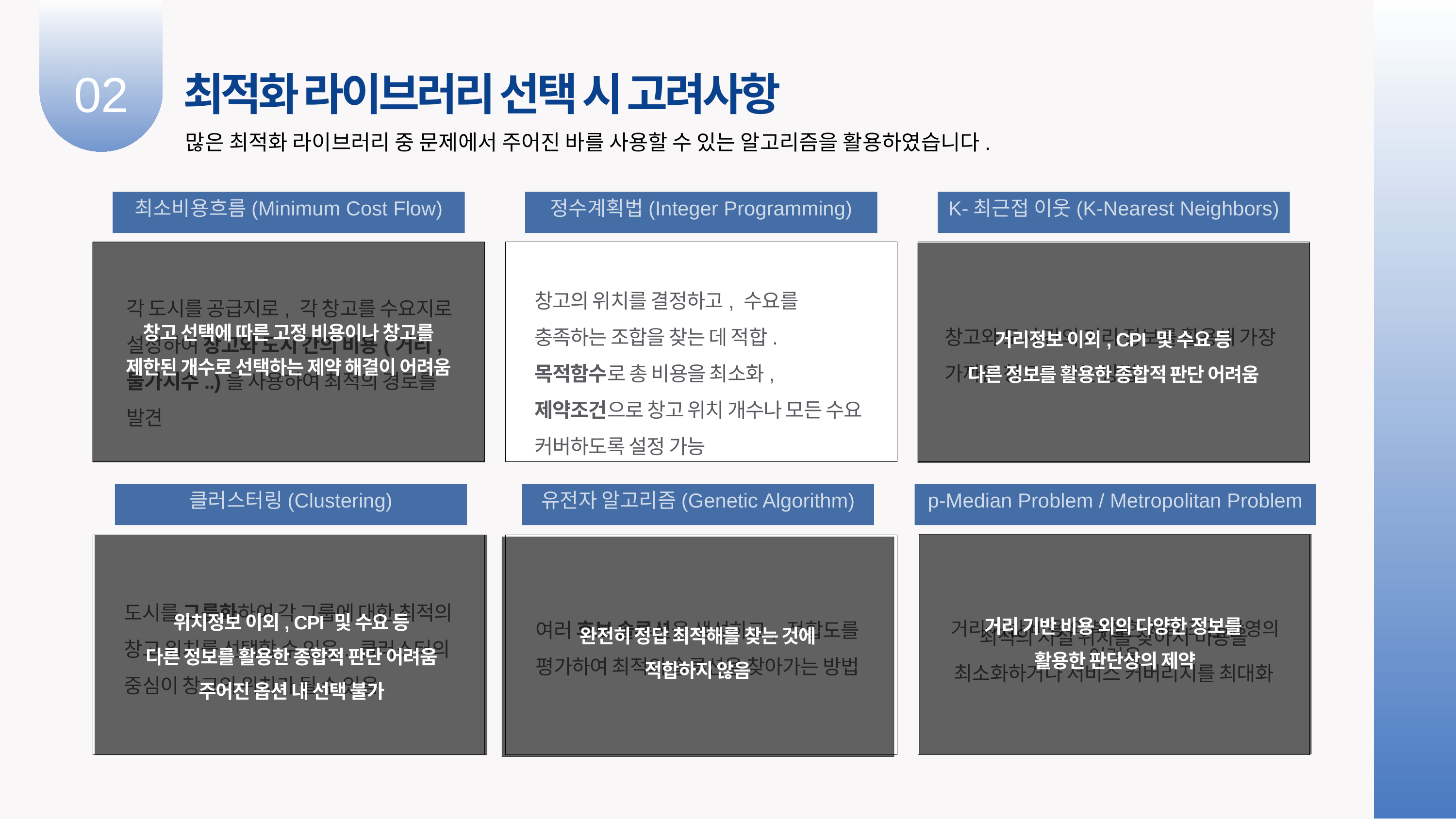

03
02
최적화 라이브러리 선택 시 고려사항
많은 최적화 라이브러리 중 문제에서 주어진 바를 사용할 수 있는 알고리즘을 활용하였습니다.

최소비용흐름(Minimum Cost Flow)

정수계획법(Integer Programming)

K-최근접 이웃(K-Nearest Neighbors)

창고의 위치를 결정하고, 수요를 충족하는 조합을 찾는 데 적합. 목적함수로 총 비용을 최소화, 제약조건으로 창고 위치 개수나 모든 수요 커버하도록 설정 가능
각 도시를 공급지로, 각 창고를 수요지로
설정하여 창고와 도시 간의 비용(거리, 물가지수..)을 사용하여 최적의 경로를 발견
창고 선택에 따른 고정 비용이나 창고를
제한된 개수로 선택하는 제약 해결이 어려움
창고와 도시 간의 거리 정보를 활용해 가장 가까운 창고를 찾는 방법
거리정보 이외, CPI 및 수요 등
다른 정보를 활용한 종합적 판단 어려움

클러스터링(Clustering)

유전자 알고리즘(Genetic Algorithm)

p-Median Problem / Metropolitan Problem

거리 기반 비용 외 복잡한 제약 조건 반영의 어려움

도시를 그룹화하여 각 그룹에 대한 최적의 창고 위치를 선택할 수 있음. 클러스터의
중심이 창고의 위치가 될 수 있음
위치정보 이외, CPI 및 수요 등
다른 정보를 활용한 종합적 판단 어려움
주어진 옵션 내 선택 불가
거리 기반 비용 외의 다양한 정보를
활용한 판단상의 제약
여러 후보 솔루션을 생성하고, 적합도를
평가하여 최적의 솔루션을 찾아가는 방법
최적의 시설 위치를 찾아서 비용을 최소화하거나 서비스 커버리지를 최대화

완전히 정답 최적해를 찾는 것에
적합하지 않음